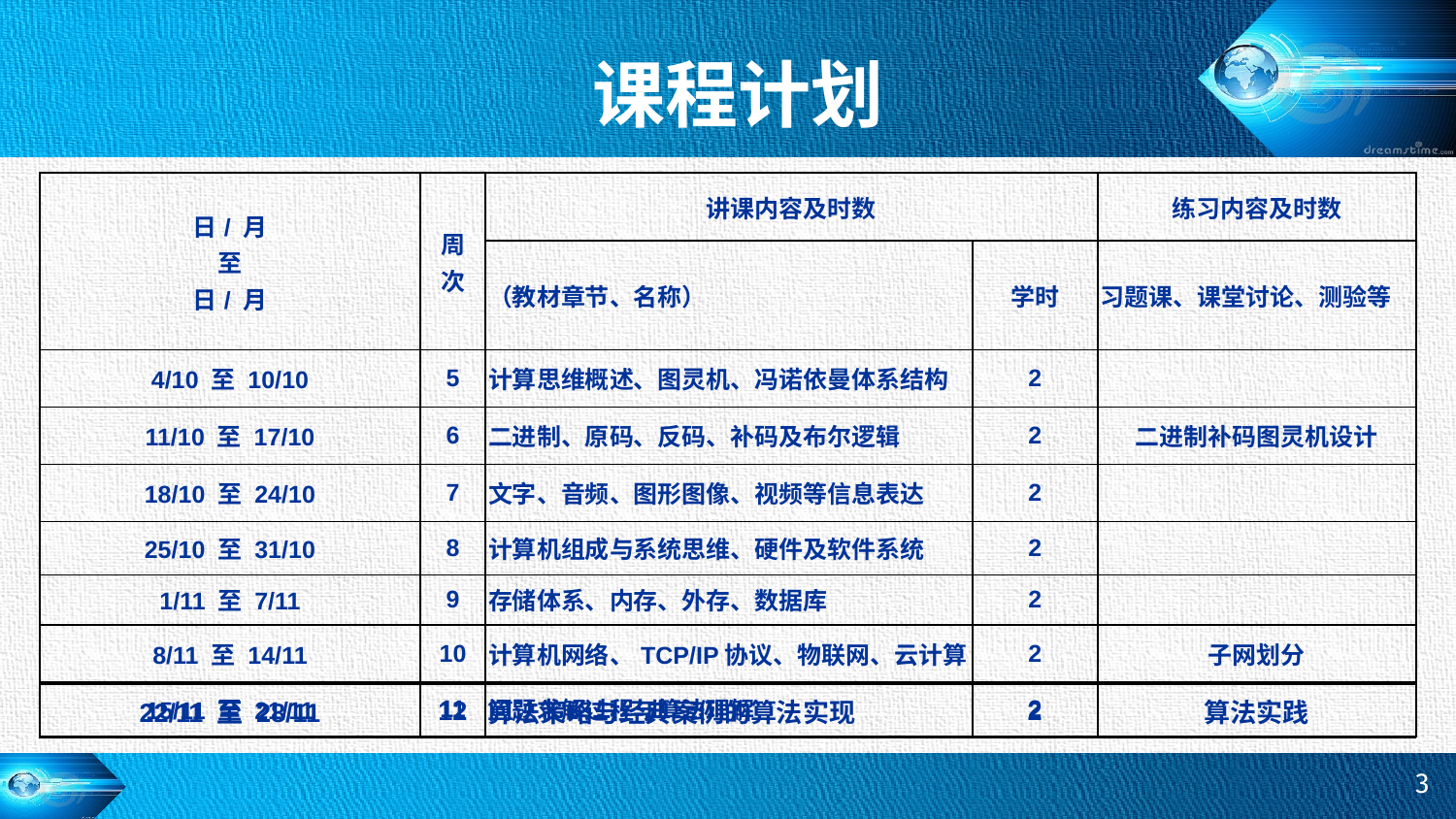

# 课程计划
| 日/ 月 至 日/ 月 | 周 次 | 讲课内容及时数 |  | 练习内容及时数 |
| --- | --- | --- | --- | --- |
|  |  | （教材章节、名称） | 学时 | 习题课、课堂讨论、测验等 |
| 4/10 至 10/10 | 5 | 计算思维概述、图灵机、冯诺依曼体系结构 | 2 |  |
| 11/10 至 17/10 | 6 | 二进制、原码、反码、补码及布尔逻辑 | 2 | 二进制补码图灵机设计 |
| 18/10 至 24/10 | 7 | 文字、音频、图形图像、视频等信息表达 | 2 |  |
| 25/10 至 31/10 | 8 | 计算机组成与系统思维、硬件及软件系统 | 2 |  |
| 1/11 至 7/11 | 9 | 存储体系、内存、外存、数据库 | 2 |  |
| 8/11 至 14/11 | 10 | 计算机网络、TCP/IP协议、物联网、云计算 | 2 | 子网划分 |
| 15/11 至 21/11 | 11 | 问题求解过程与算法理解 | 2 |  |
| 22/11 至 28/11 | 12 | 算法策略与经典案例的算法实现 | 2 | 算法实践 |
| --- | --- | --- | --- | --- |
3